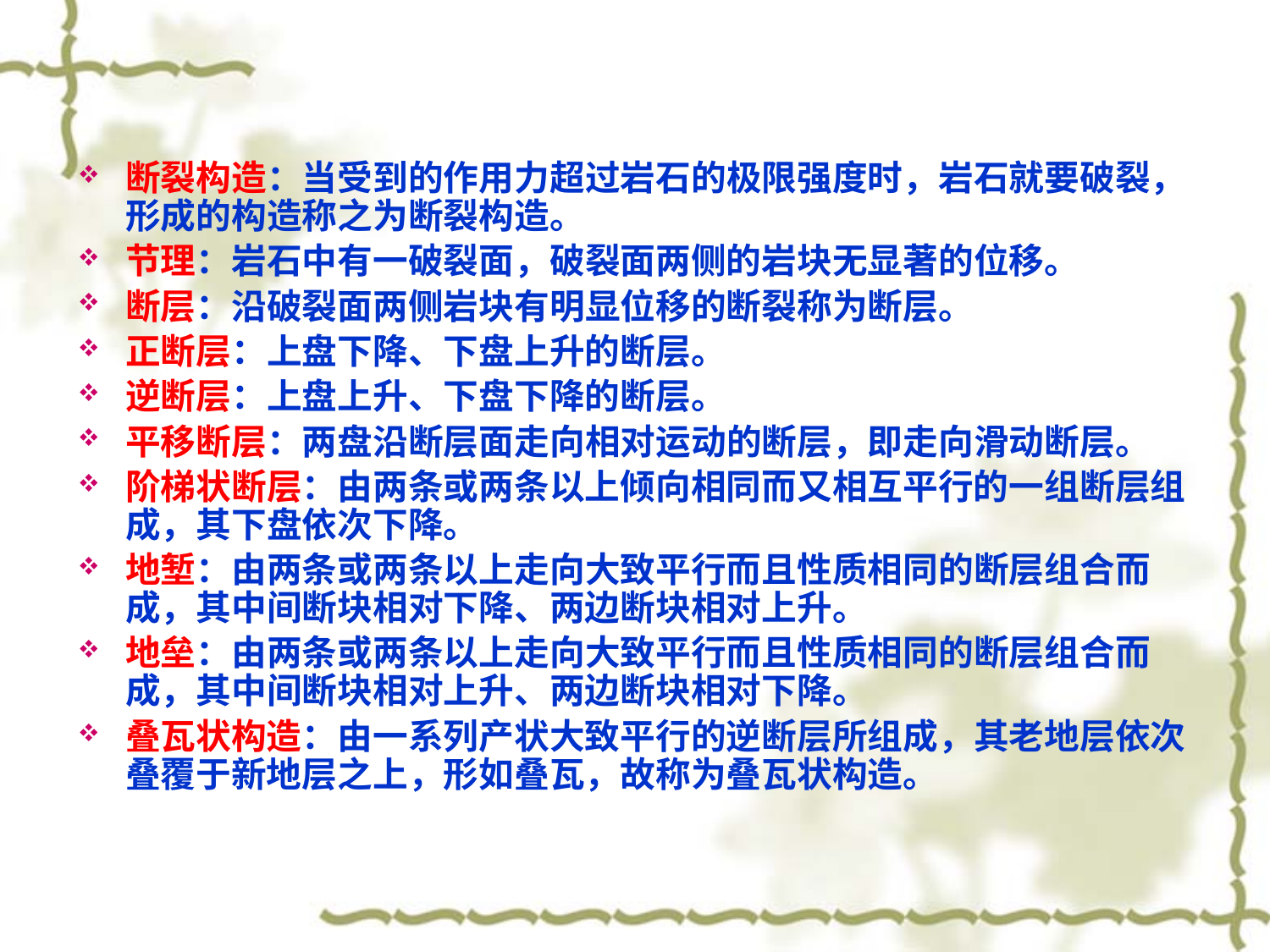

断裂构造：当受到的作用力超过岩石的极限强度时，岩石就要破裂，形成的构造称之为断裂构造。
节理：岩石中有一破裂面，破裂面两侧的岩块无显著的位移。
断层：沿破裂面两侧岩块有明显位移的断裂称为断层。
正断层：上盘下降、下盘上升的断层。
逆断层：上盘上升、下盘下降的断层。
平移断层：两盘沿断层面走向相对运动的断层，即走向滑动断层。
阶梯状断层：由两条或两条以上倾向相同而又相互平行的一组断层组成，其下盘依次下降。
地堑：由两条或两条以上走向大致平行而且性质相同的断层组合而成，其中间断块相对下降、两边断块相对上升。
地垒：由两条或两条以上走向大致平行而且性质相同的断层组合而成，其中间断块相对上升、两边断块相对下降。
叠瓦状构造：由一系列产状大致平行的逆断层所组成，其老地层依次叠覆于新地层之上，形如叠瓦，故称为叠瓦状构造。